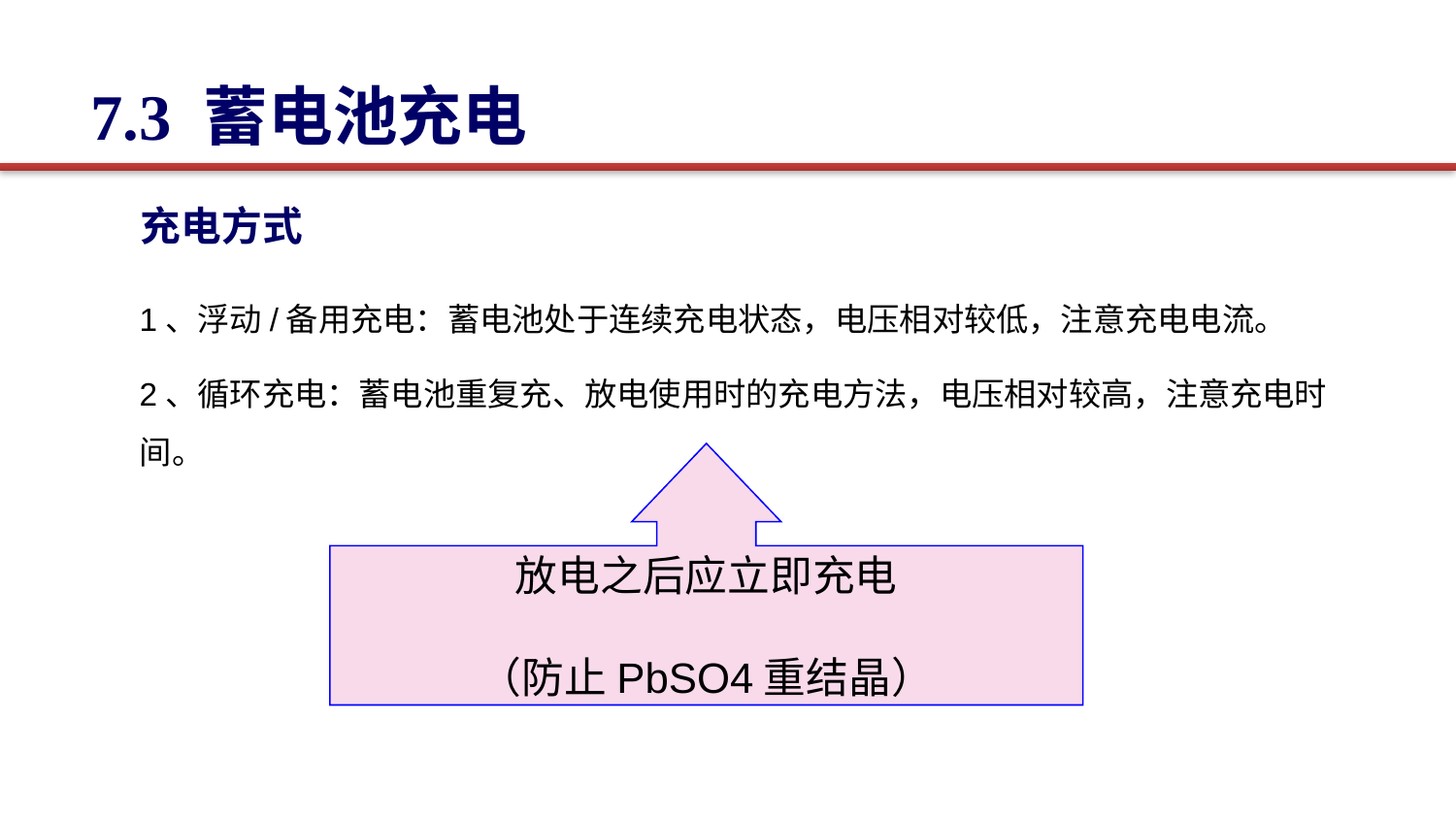

7.3 蓄电池充电

充电方式
1、浮动/备用充电：蓄电池处于连续充电状态，电压相对较低，注意充电电流。
2、循环充电：蓄电池重复充、放电使用时的充电方法，电压相对较高，注意充电时间。

放电之后应立即充电

（防止PbSO4重结晶）